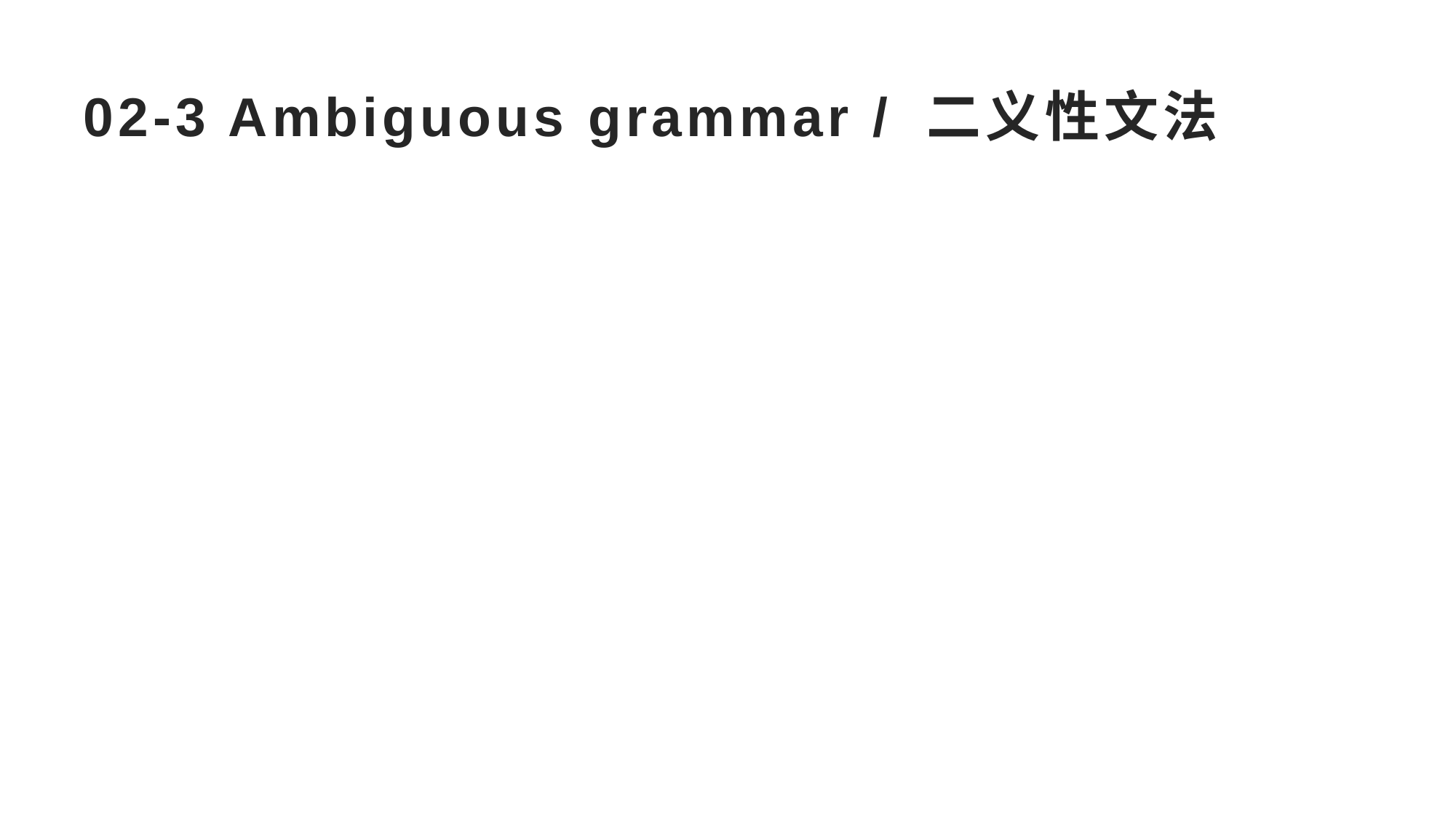

# 02-3 Ambiguous grammar / 二义性文法

22